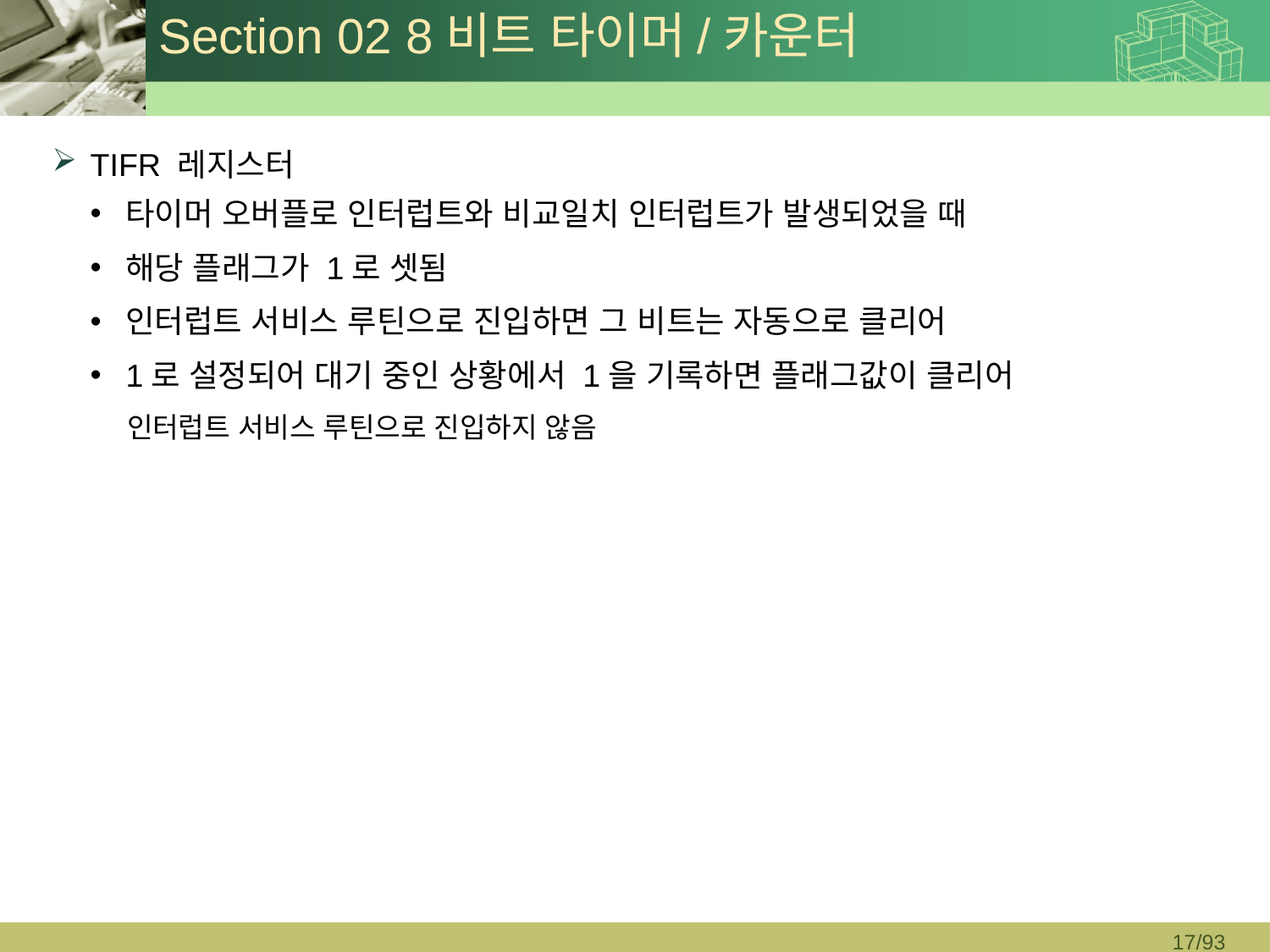

# Section 02 8비트 타이머/카운터
TIFR 레지스터
타이머 오버플로 인터럽트와 비교일치 인터럽트가 발생되었을 때
해당 플래그가 1로 셋됨
인터럽트 서비스 루틴으로 진입하면 그 비트는 자동으로 클리어
1로 설정되어 대기 중인 상황에서 1을 기록하면 플래그값이 클리어
인터럽트 서비스 루틴으로 진입하지 않음